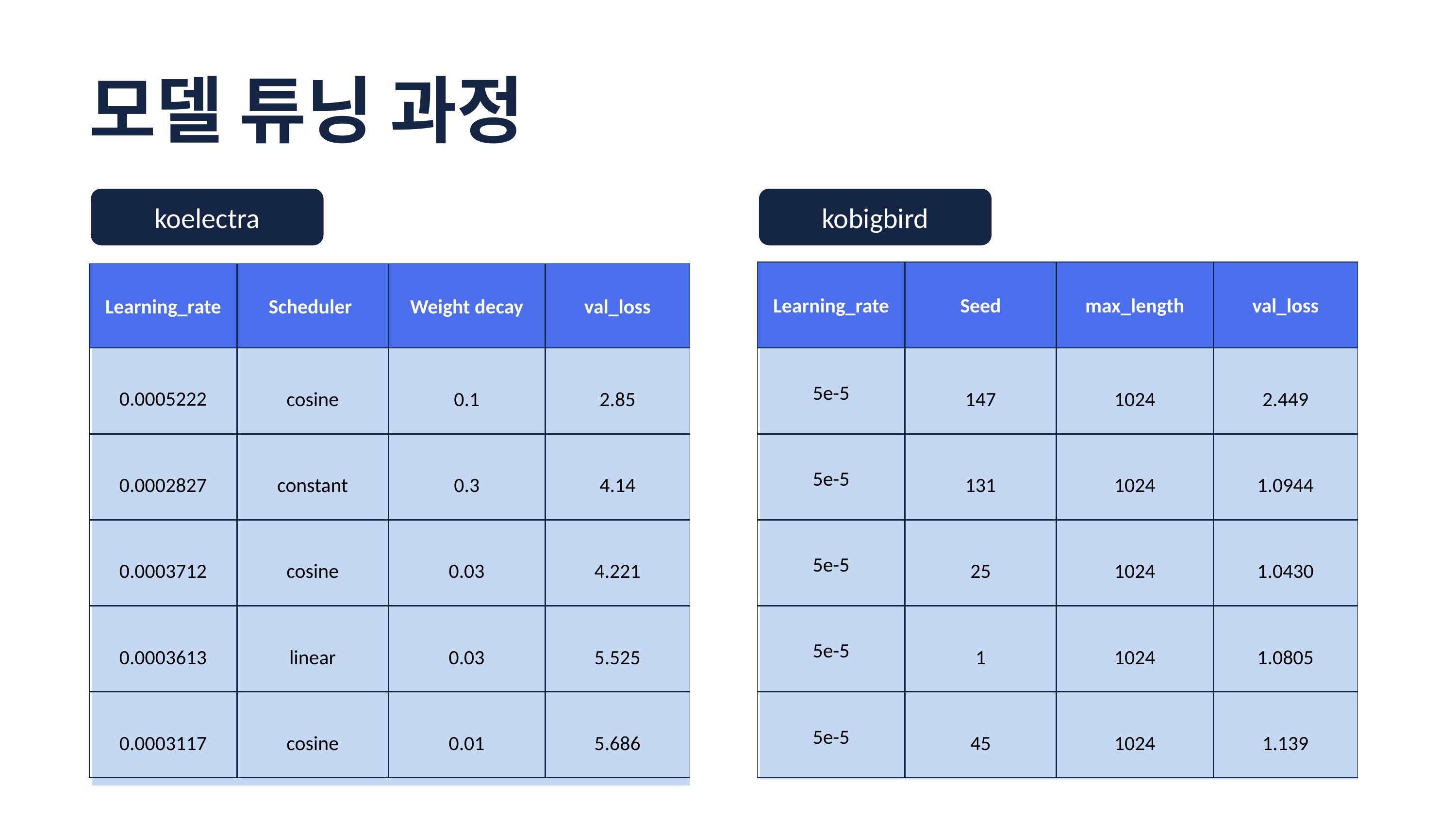

모델 튜닝 과정
koelectra
kobigbird
| Learning\_rate | Seed | max\_length | val\_loss |
| --- | --- | --- | --- |
| 5e-5 | 147 | 1024 | 2.449 |
| 5e-5 | 131 | 1024 | 1.0944 |
| 5e-5 | 25 | 1024 | 1.0430 |
| 5e-5 | 1 | 1024 | 1.0805 |
| 5e-5 | 45 | 1024 | 1.139 |

| Learning\_rate | Scheduler | Weight decay | val\_loss |
| --- | --- | --- | --- |
| 0.0005222 | cosine | 0.1 | 2.85 |
| 0.0002827 | constant | 0.3 | 4.14 |
| 0.0003712 | cosine | 0.03 | 4.221 |
| 0.0003613 | linear | 0.03 | 5.525 |
| 0.0003117 | cosine | 0.01 | 5.686 |